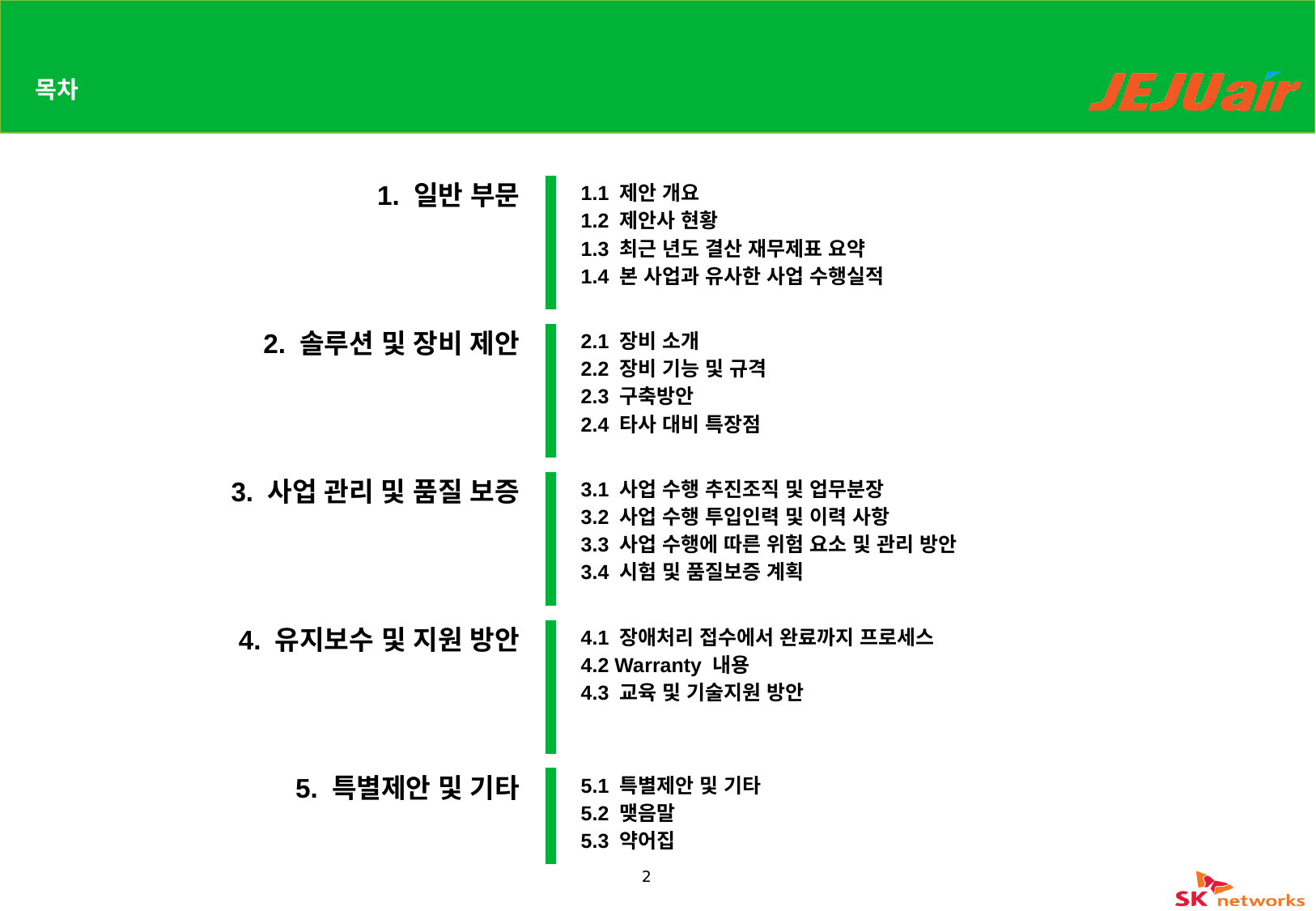

# 목차
1. 일반 부문
1.1 제안 개요
1.2 제안사 현황
1.3 최근 년도 결산 재무제표 요약
1.4 본 사업과 유사한 사업 수행실적
2. 솔루션 및 장비 제안
2.1 장비 소개
2.2 장비 기능 및 규격
2.3 구축방안
2.4 타사 대비 특장점
3. 사업 관리 및 품질 보증
3.1 사업 수행 추진조직 및 업무분장
3.2 사업 수행 투입인력 및 이력 사항
3.3 사업 수행에 따른 위험 요소 및 관리 방안
3.4 시험 및 품질보증 계획
4. 유지보수 및 지원 방안
4.1 장애처리 접수에서 완료까지 프로세스
4.2 Warranty 내용
4.3 교육 및 기술지원 방안
5. 특별제안 및 기타
5.1 특별제안 및 기타
5.2 맺음말
5.3 약어집
2